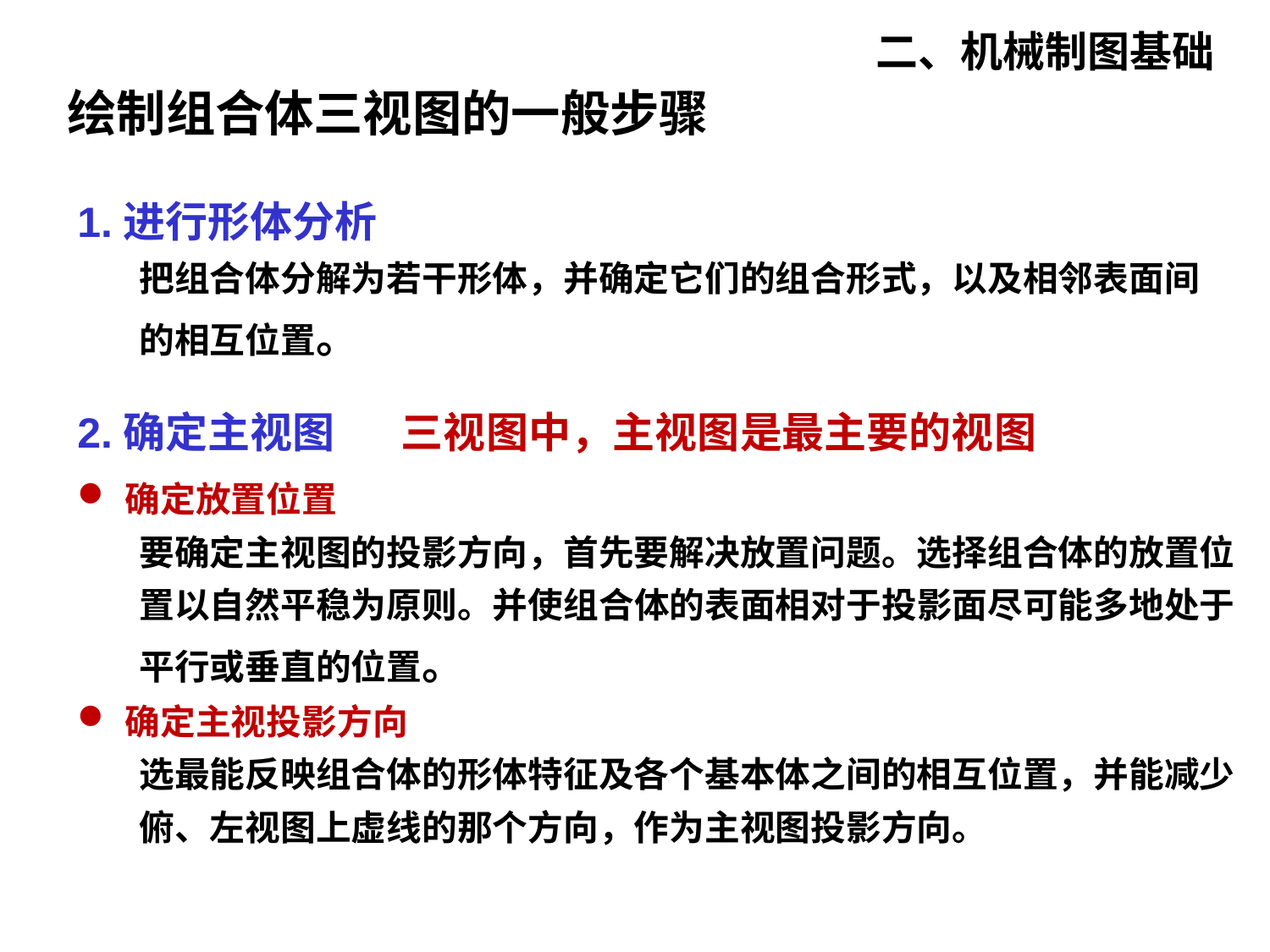

二、机械制图基础
绘制组合体三视图的一般步骤
1.进行形体分析
把组合体分解为若干形体，并确定它们的组合形式，以及相邻表面间的相互位置。
2.确定主视图       三视图中，主视图是最主要的视图
确定放置位置
要确定主视图的投影方向，首先要解决放置问题。选择组合体的放置位置以自然平稳为原则。并使组合体的表面相对于投影面尽可能多地处于平行或垂直的位置。
确定主视投影方向
选最能反映组合体的形体特征及各个基本体之间的相互位置，并能减少俯、左视图上虚线的那个方向，作为主视图投影方向。